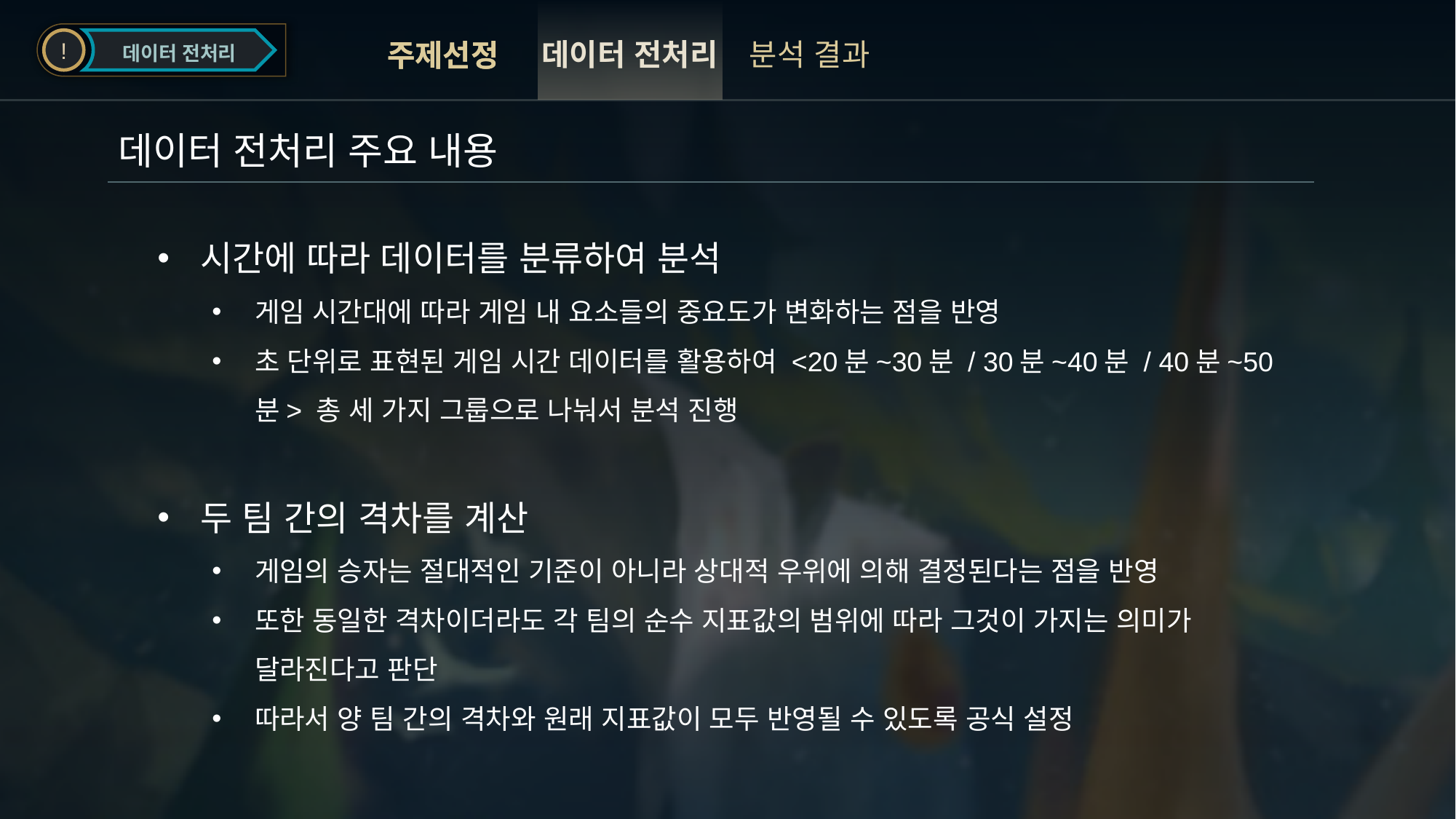

!
데이터 전처리
데이터 전처리
분석 결과
주제선정
주제선정
데이터 전처리 주요 내용
시간에 따라 데이터를 분류하여 분석
게임 시간대에 따라 게임 내 요소들의 중요도가 변화하는 점을 반영
초 단위로 표현된 게임 시간 데이터를 활용하여 <20분~30분 / 30분~40분 / 40분~50분> 총 세 가지 그룹으로 나눠서 분석 진행

두 팀 간의 격차를 계산
게임의 승자는 절대적인 기준이 아니라 상대적 우위에 의해 결정된다는 점을 반영
또한 동일한 격차이더라도 각 팀의 순수 지표값의 범위에 따라 그것이 가지는 의미가 달라진다고 판단
따라서 양 팀 간의 격차와 원래 지표값이 모두 반영될 수 있도록 공식 설정